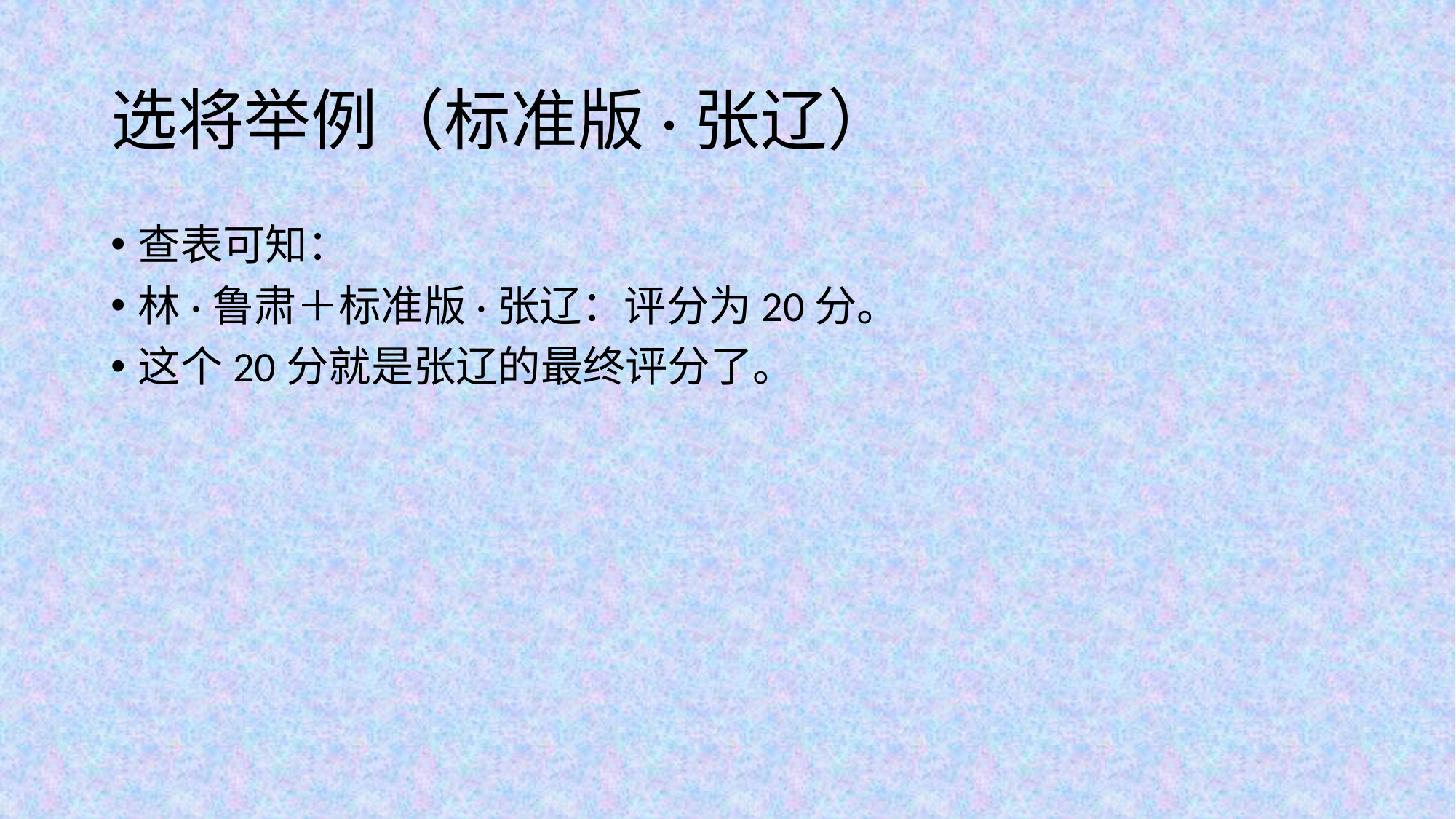

# 选将举例（标准版·张辽）
查表可知：
林·鲁肃＋标准版·张辽：评分为20分。
这个20分就是张辽的最终评分了。